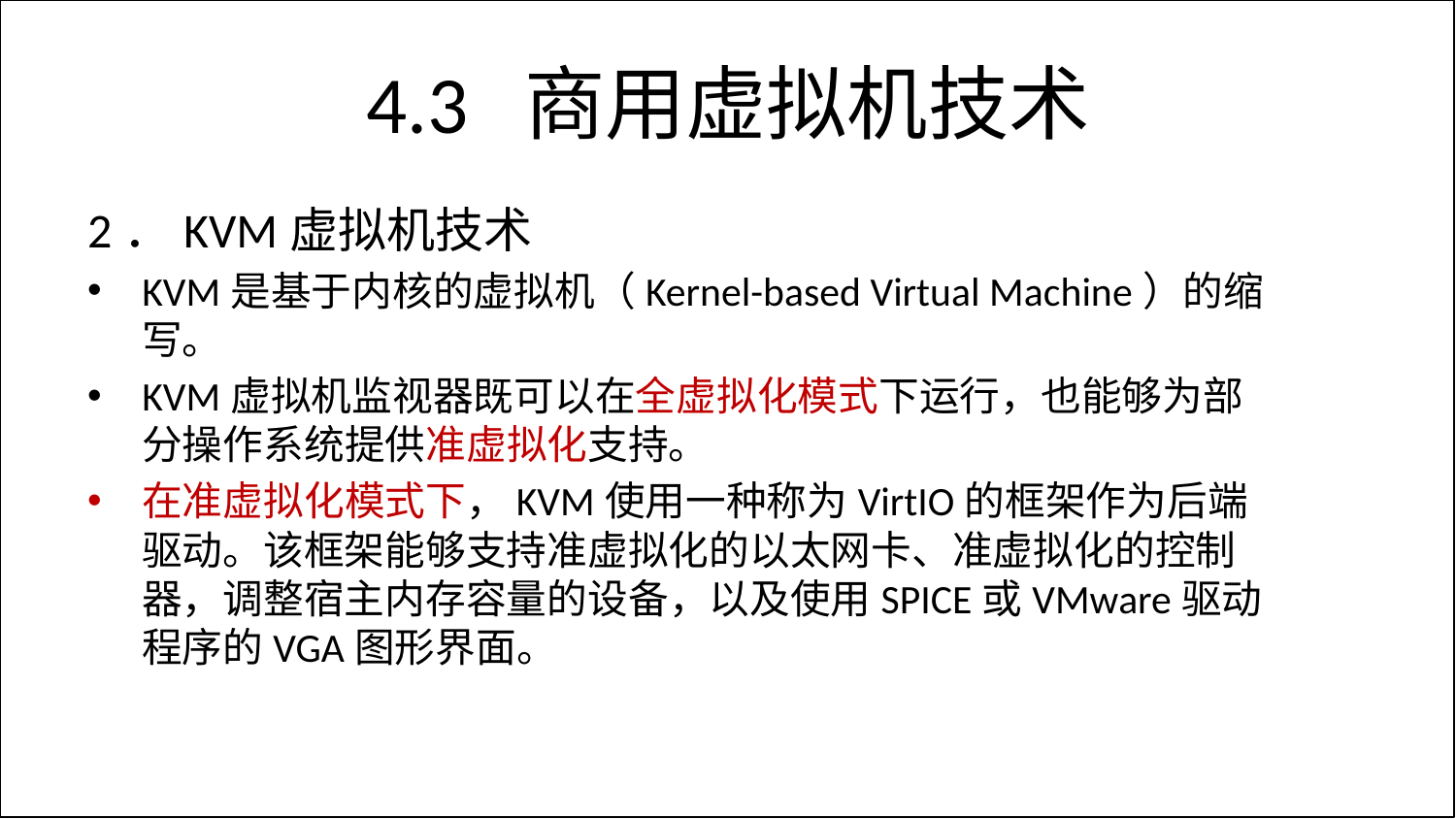

# 4.3  商用虚拟机技术
2．KVM虚拟机技术
KVM是基于内核的虚拟机（Kernel-based Virtual Machine）的缩写。
KVM虚拟机监视器既可以在全虚拟化模式下运行，也能够为部分操作系统提供准虚拟化支持。
在准虚拟化模式下，KVM使用一种称为VirtIO的框架作为后端驱动。该框架能够支持准虚拟化的以太网卡、准虚拟化的控制器，调整宿主内存容量的设备，以及使用SPICE或VMware驱动程序的VGA图形界面。